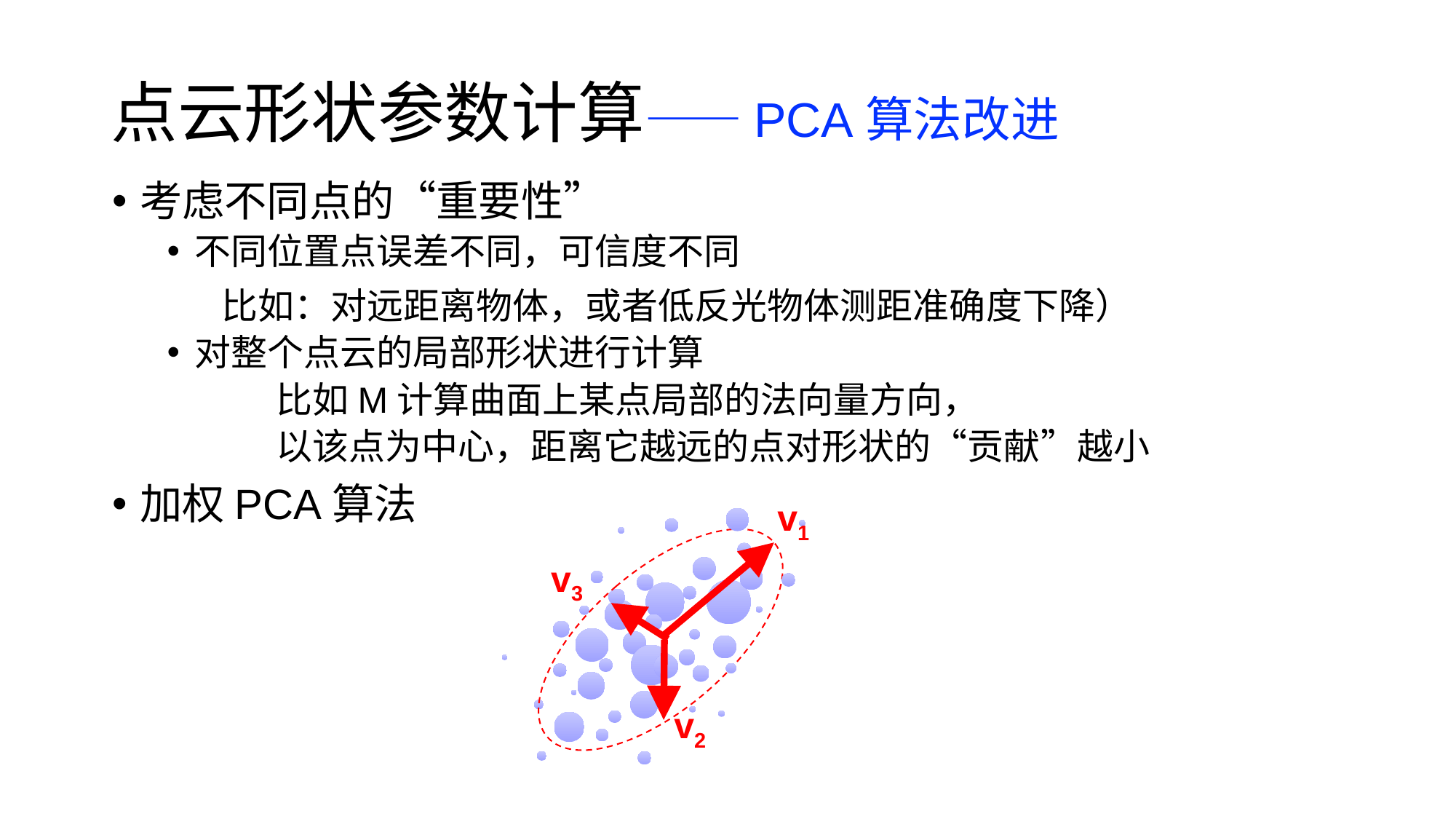

# 点云形状参数计算——PCA算法改进
考虑不同点的“重要性”
不同位置点误差不同，可信度不同
	比如：对远距离物体，或者低反光物体测距准确度下降）
对整个点云的局部形状进行计算
	比如M计算曲面上某点局部的法向量方向，
	以该点为中心，距离它越远的点对形状的“贡献”越小
加权PCA算法
v1

v3

v2